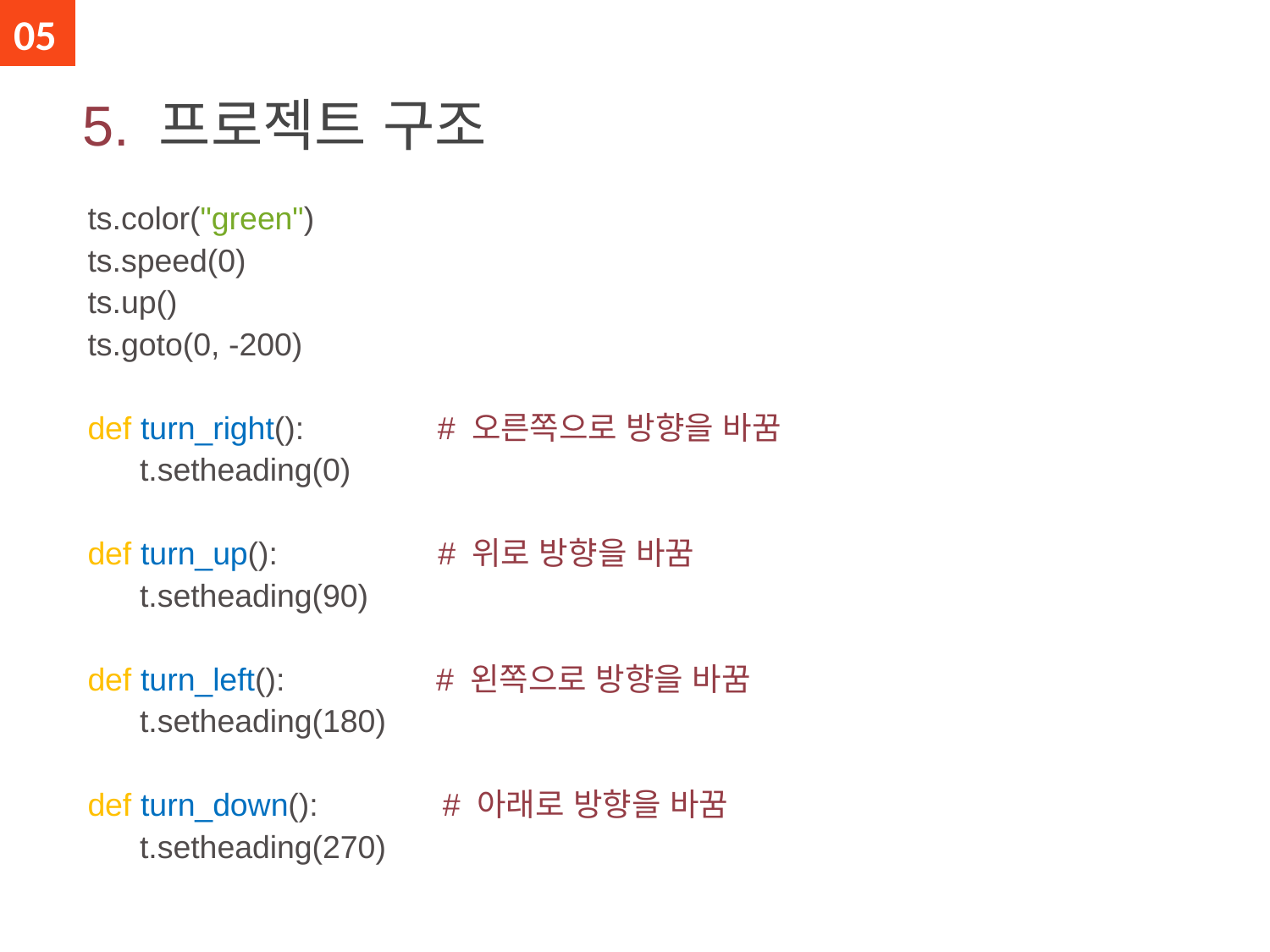

05
# 5. 프로젝트 구조
ts.color("green")
ts.speed(0)
ts.up()
ts.goto(0, -200)
def turn_right():               # 오른쪽으로 방향을 바꿈
     t.setheading(0)
def turn_up():                  # 위로 방향을 바꿈
     t.setheading(90)
def turn_left():                 # 왼쪽으로 방향을 바꿈
     t.setheading(180)
def turn_down():              # 아래로 방향을 바꿈
     t.setheading(270)